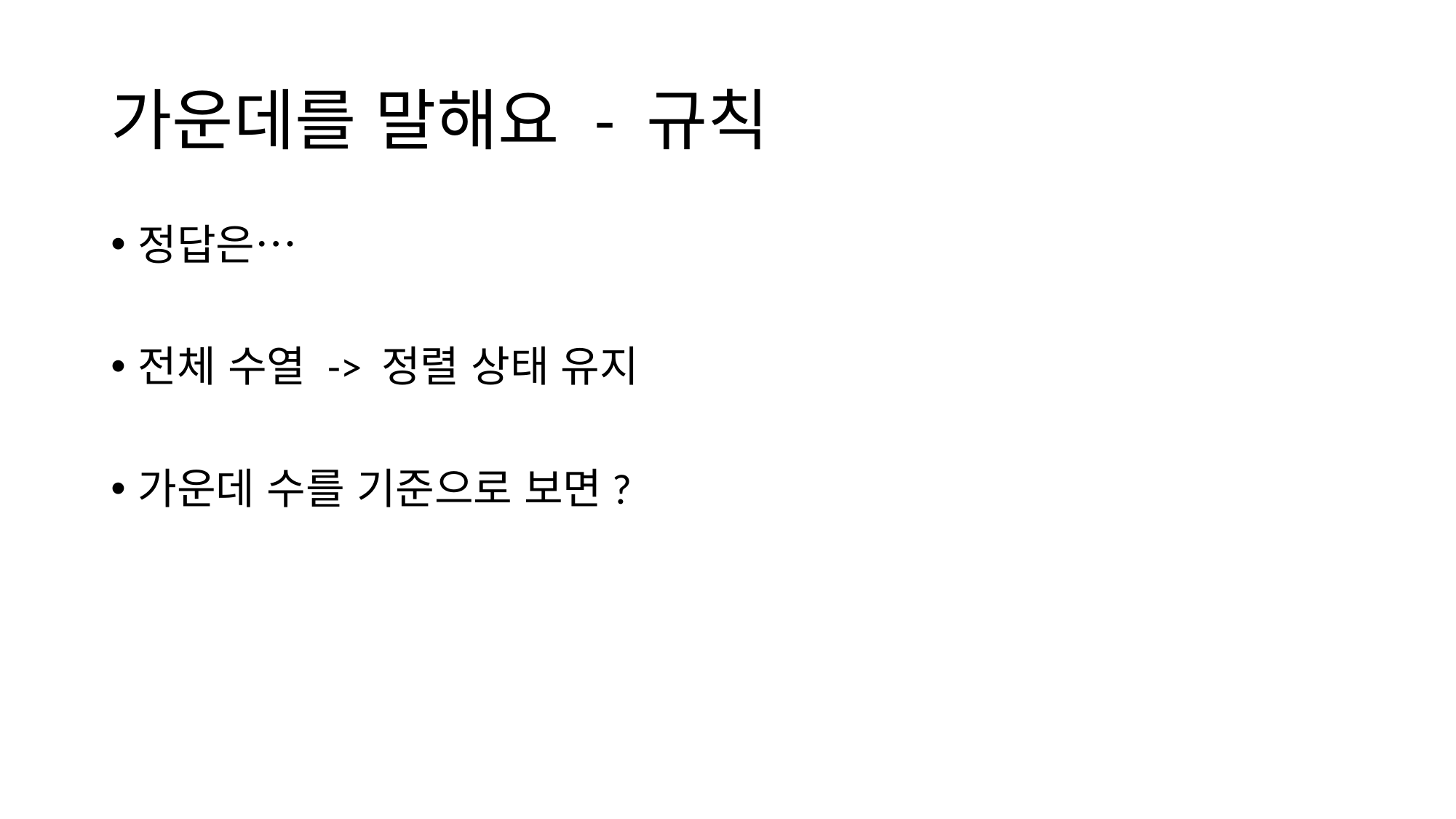

# 가운데를 말해요 - 규칙
정답은…

전체 수열 -> 정렬 상태 유지

가운데 수를 기준으로 보면?